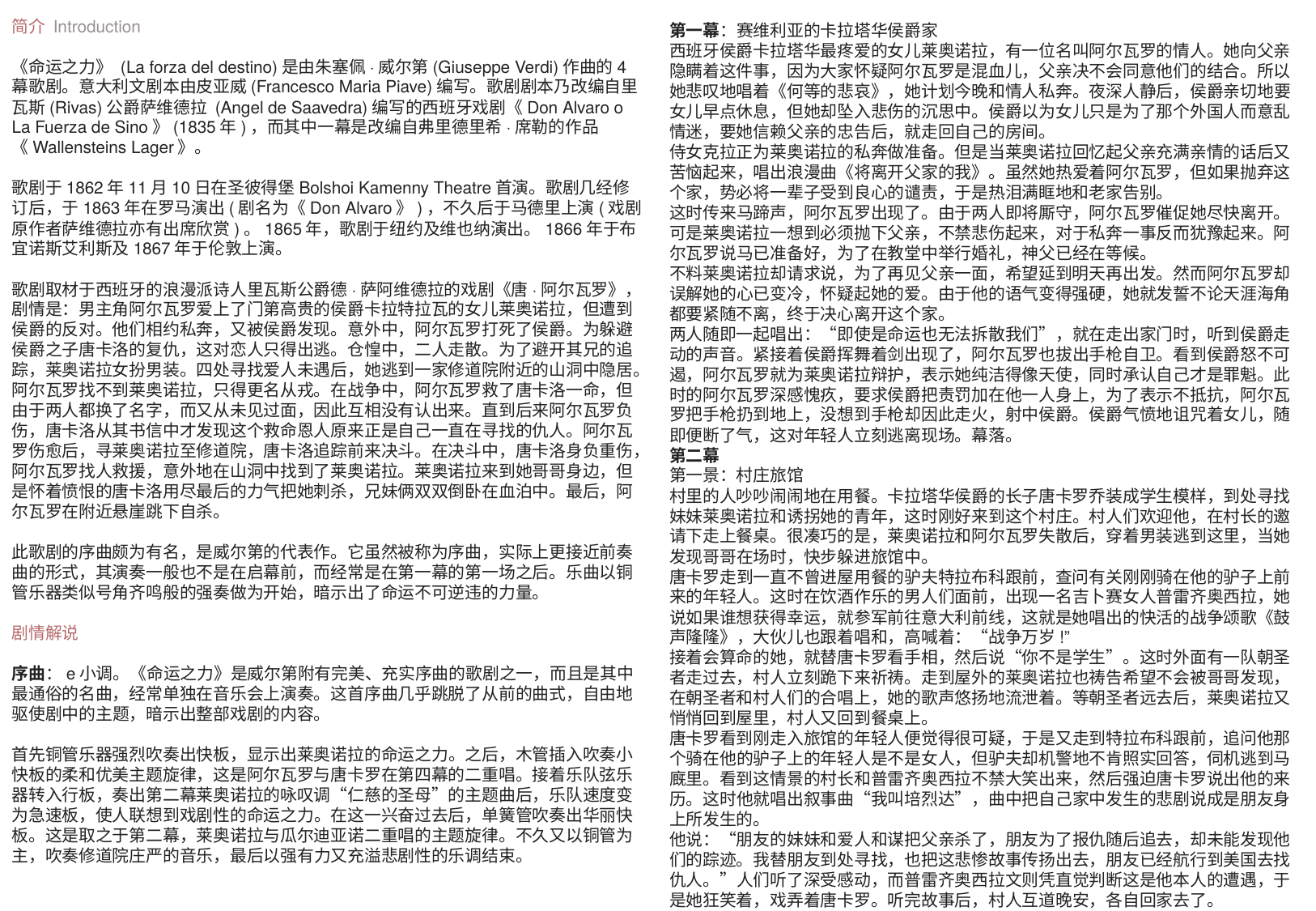

简介 Introduction

《命运之力》 (La forza del destino)是由朱塞佩·威尔第(Giuseppe Verdi)作曲的4幕歌剧。意大利文剧本由皮亚威(Francesco Maria Piave)编写。歌剧剧本乃改编自里瓦斯(Rivas)公爵萨维德拉 (Angel de Saavedra)编写的西班牙戏剧《Don Alvaro o La Fuerza de Sino》(1835年)，而其中一幕是改编自弗里德里希·席勒的作品《Wallensteins Lager》。

歌剧于1862年11月10日在圣彼得堡Bolshoi Kamenny Theatre首演。歌剧几经修订后，于1863年在罗马演出(剧名为《Don Alvaro》)，不久后于马德里上演(戏剧原作者萨维德拉亦有出席欣赏)。1865年，歌剧于纽约及维也纳演出。1866年于布宜诺斯艾利斯及1867年于伦敦上演。

歌剧取材于西班牙的浪漫派诗人里瓦斯公爵德·萨阿维德拉的戏剧《唐·阿尔瓦罗》，剧情是：男主角阿尔瓦罗爱上了门第高贵的侯爵卡拉特拉瓦的女儿莱奥诺拉，但遭到侯爵的反对。他们相约私奔，又被侯爵发现。意外中，阿尔瓦罗打死了侯爵。为躲避侯爵之子唐卡洛的复仇，这对恋人只得出逃。仓惶中，二人走散。为了避开其兄的追踪，莱奥诺拉女扮男装。四处寻找爱人未遇后，她逃到一家修道院附近的山洞中隐居。阿尔瓦罗找不到莱奥诺拉，只得更名从戎。在战争中，阿尔瓦罗救了唐卡洛一命，但由于两人都换了名字，而又从未见过面，因此互相没有认出来。直到后来阿尔瓦罗负伤，唐卡洛从其书信中才发现这个救命恩人原来正是自己一直在寻找的仇人。阿尔瓦罗伤愈后，寻莱奥诺拉至修道院，唐卡洛追踪前来决斗。在决斗中，唐卡洛身负重伤，阿尔瓦罗找人救援，意外地在山洞中找到了莱奥诺拉。莱奥诺拉来到她哥哥身边，但是怀着愤恨的唐卡洛用尽最后的力气把她刺杀，兄妹俩双双倒卧在血泊中。最后，阿尔瓦罗在附近悬崖跳下自杀。

此歌剧的序曲颇为有名，是威尔第的代表作。它虽然被称为序曲，实际上更接近前奏曲的形式，其演奏一般也不是在启幕前，而经常是在第一幕的第一场之后。乐曲以铜管乐器类似号角齐鸣般的强奏做为开始，暗示出了命运不可逆违的力量。

剧情解说

序曲：e小调。《命运之力》是威尔第附有完美、充实序曲的歌剧之一，而且是其中最通俗的名曲，经常单独在音乐会上演奏。这首序曲几乎跳脱了从前的曲式，自由地驱使剧中的主题，暗示出整部戏剧的内容。

首先铜管乐器强烈吹奏出快板，显示出莱奥诺拉的命运之力。之后，木管插入吹奏小快板的柔和优美主题旋律，这是阿尔瓦罗与唐卡罗在第四幕的二重唱。接着乐队弦乐器转入行板，奏出第二幕莱奥诺拉的咏叹调“仁慈的圣母”的主题曲后，乐队速度变为急速板，使人联想到戏剧性的命运之力。在这一兴奋过去后，单簧管吹奏出华丽快板。这是取之于第二幕，莱奥诺拉与瓜尔迪亚诺二重唱的主题旋律。不久又以铜管为主，吹奏修道院庄严的音乐，最后以强有力又充溢悲剧性的乐调结束。

第一幕：赛维利亚的卡拉塔华侯爵家
西班牙侯爵卡拉塔华最疼爱的女儿莱奥诺拉，有一位名叫阿尔瓦罗的情人。她向父亲隐瞒着这件事，因为大家怀疑阿尔瓦罗是混血儿，父亲决不会同意他们的结合。所以她悲叹地唱着《何等的悲哀》，她计划今晚和情人私奔。夜深人静后，侯爵亲切地要女儿早点休息，但她却坠入悲伤的沉思中。侯爵以为女儿只是为了那个外国人而意乱情迷，要她信赖父亲的忠告后，就走回自己的房间。
侍女克拉正为莱奥诺拉的私奔做准备。但是当莱奥诺拉回忆起父亲充满亲情的话后又苦恼起来，唱出浪漫曲《将离开父家的我》。虽然她热爱着阿尔瓦罗，但如果抛弃这个家，势必将一辈子受到良心的谴责，于是热泪满眶地和老家告别。
这时传来马蹄声，阿尔瓦罗出现了。由于两人即将厮守，阿尔瓦罗催促她尽快离开。可是莱奥诺拉一想到必须抛下父亲，不禁悲伤起来，对于私奔一事反而犹豫起来。阿尔瓦罗说马已准备好，为了在教堂中举行婚礼，神父已经在等候。
不料莱奥诺拉却请求说，为了再见父亲一面，希望延到明天再出发。然而阿尔瓦罗却误解她的心已变冷，怀疑起她的爱。由于他的语气变得强硬，她就发誓不论天涯海角都要紧随不离，终于决心离开这个家。
两人随即一起唱出：“即使是命运也无法拆散我们”，就在走出家门时，听到侯爵走动的声音。紧接着侯爵挥舞着剑出现了，阿尔瓦罗也拔出手枪自卫。看到侯爵怒不可遏，阿尔瓦罗就为莱奥诺拉辩护，表示她纯洁得像天使，同时承认自己才是罪魁。此时的阿尔瓦罗深感愧疚，要求侯爵把责罚加在他一人身上，为了表示不抵抗，阿尔瓦罗把手枪扔到地上，没想到手枪却因此走火，射中侯爵。侯爵气愤地诅咒着女儿，随即便断了气，这对年轻人立刻逃离现场。幕落。
第二幕
第一景：村庄旅馆
村里的人吵吵闹闹地在用餐。卡拉塔华侯爵的长子唐卡罗乔装成学生模样，到处寻找妹妹莱奥诺拉和诱拐她的青年，这时刚好来到这个村庄。村人们欢迎他，在村长的邀请下走上餐桌。很凑巧的是，莱奥诺拉和阿尔瓦罗失散后，穿着男装逃到这里，当她发现哥哥在场时，快步躲进旅馆中。
唐卡罗走到一直不曾进屋用餐的驴夫特拉布科跟前，查问有关刚刚骑在他的驴子上前来的年轻人。这时在饮酒作乐的男人们面前，出现一名吉卜赛女人普雷齐奥西拉，她说如果谁想获得幸运，就参军前往意大利前线，这就是她唱出的快活的战争颂歌《鼓声隆隆》，大伙儿也跟着唱和，高喊着：“战争万岁!”
接着会算命的她，就替唐卡罗看手相，然后说“你不是学生”。这时外面有一队朝圣者走过去，村人立刻跪下来祈祷。走到屋外的莱奥诺拉也祷告希望不会被哥哥发现，在朝圣者和村人们的合唱上，她的歌声悠扬地流泄着。等朝圣者远去后，莱奥诺拉又悄悄回到屋里，村人又回到餐桌上。
唐卡罗看到刚走入旅馆的年轻人便觉得很可疑，于是又走到特拉布科跟前，追问他那个骑在他的驴子上的年轻人是不是女人，但驴夫却机警地不肯照实回答，伺机逃到马廐里。看到这情景的村长和普雷齐奥西拉不禁大笑出来，然后强迫唐卡罗说出他的来历。这时他就唱出叙事曲“我叫培烈达”，曲中把自己家中发生的悲剧说成是朋友身上所发生的。
他说：“朋友的妹妹和爱人和谋把父亲杀了，朋友为了报仇随后追去，却未能发现他们的踪迹。我替朋友到处寻找，也把这悲惨故事传扬出去，朋友已经航行到美国去找仇人。”人们听了深受感动，而普雷齐奥西拉文则凭直觉判断这是他本人的遭遇，于是她狂笑着，戏弄着唐卡罗。听完故事后，村人互道晚安，各自回家去了。